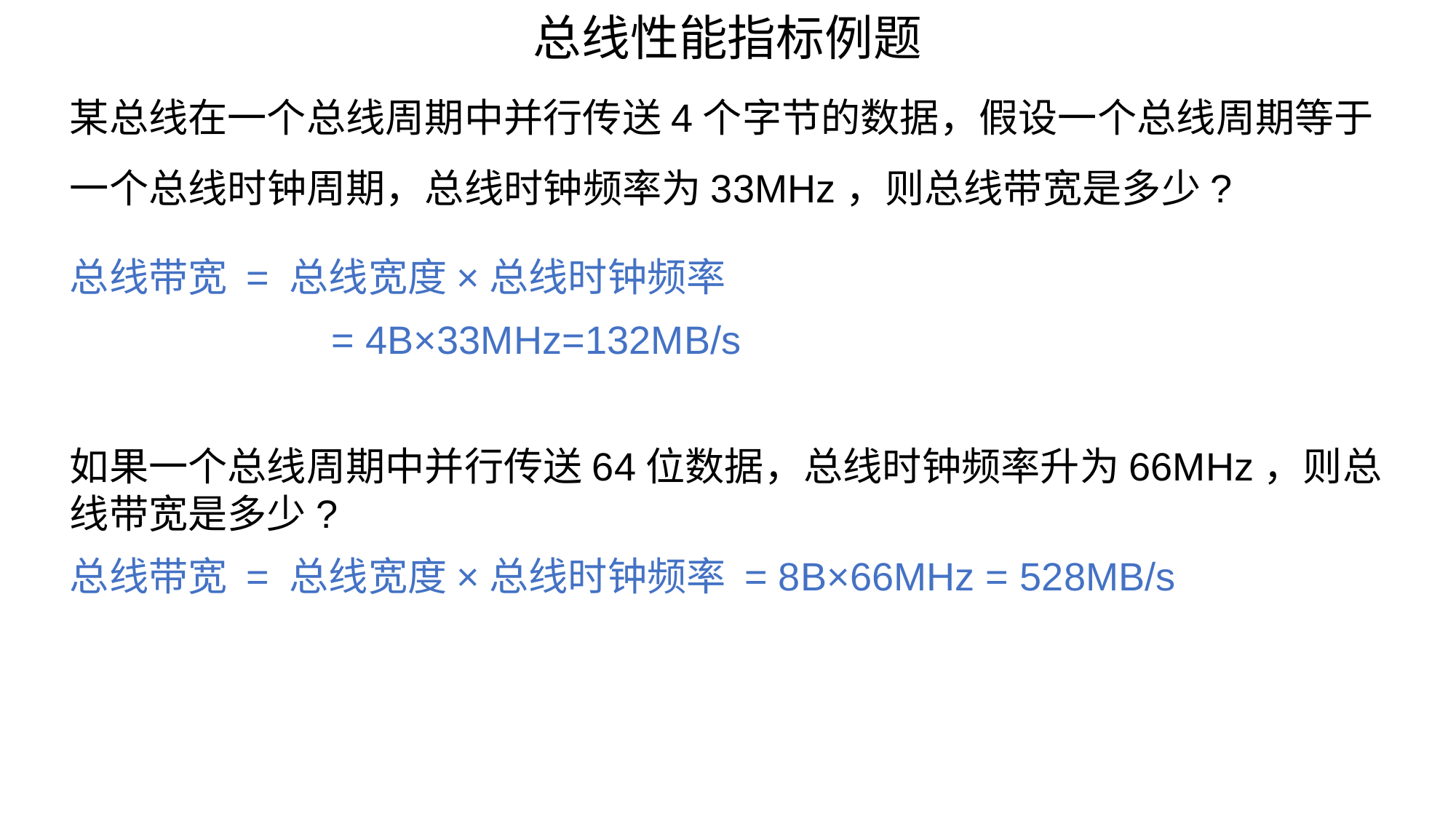

总线性能指标例题
某总线在一个总线周期中并行传送4个字节的数据，假设一个总线周期等于一个总线时钟周期，总线时钟频率为33MHz，则总线带宽是多少?

总线带宽 = 总线宽度×总线时钟频率
                        = 4B×33MHz=132MB/s

如果一个总线周期中并行传送64位数据，总线时钟频率升为66MHz，则总线带宽是多少?
总线带宽 = 总线宽度×总线时钟频率 = 8B×66MHz = 528MB/s